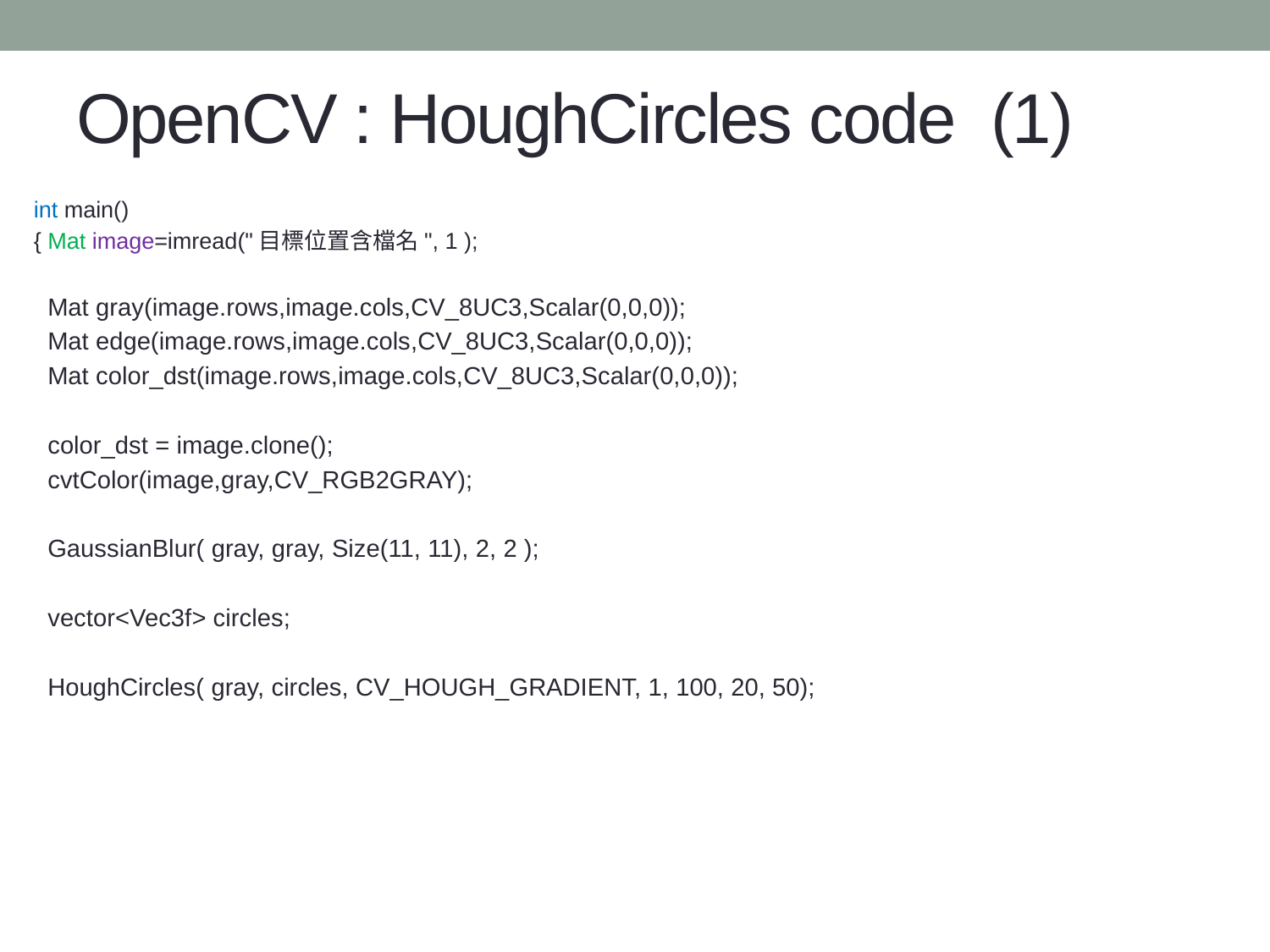

# OpenCV : HoughCircles code  (1)

int main()
{ Mat image=imread("目標位置含檔名", 1 );

  Mat gray(image.rows,image.cols,CV_8UC3,Scalar(0,0,0));
  Mat edge(image.rows,image.cols,CV_8UC3,Scalar(0,0,0));
  Mat color_dst(image.rows,image.cols,CV_8UC3,Scalar(0,0,0));

  color_dst = image.clone();
  cvtColor(image,gray,CV_RGB2GRAY);

  GaussianBlur( gray, gray, Size(11, 11), 2, 2 );

  vector<Vec3f> circles;

  HoughCircles( gray, circles, CV_HOUGH_GRADIENT, 1, 100, 20, 50);